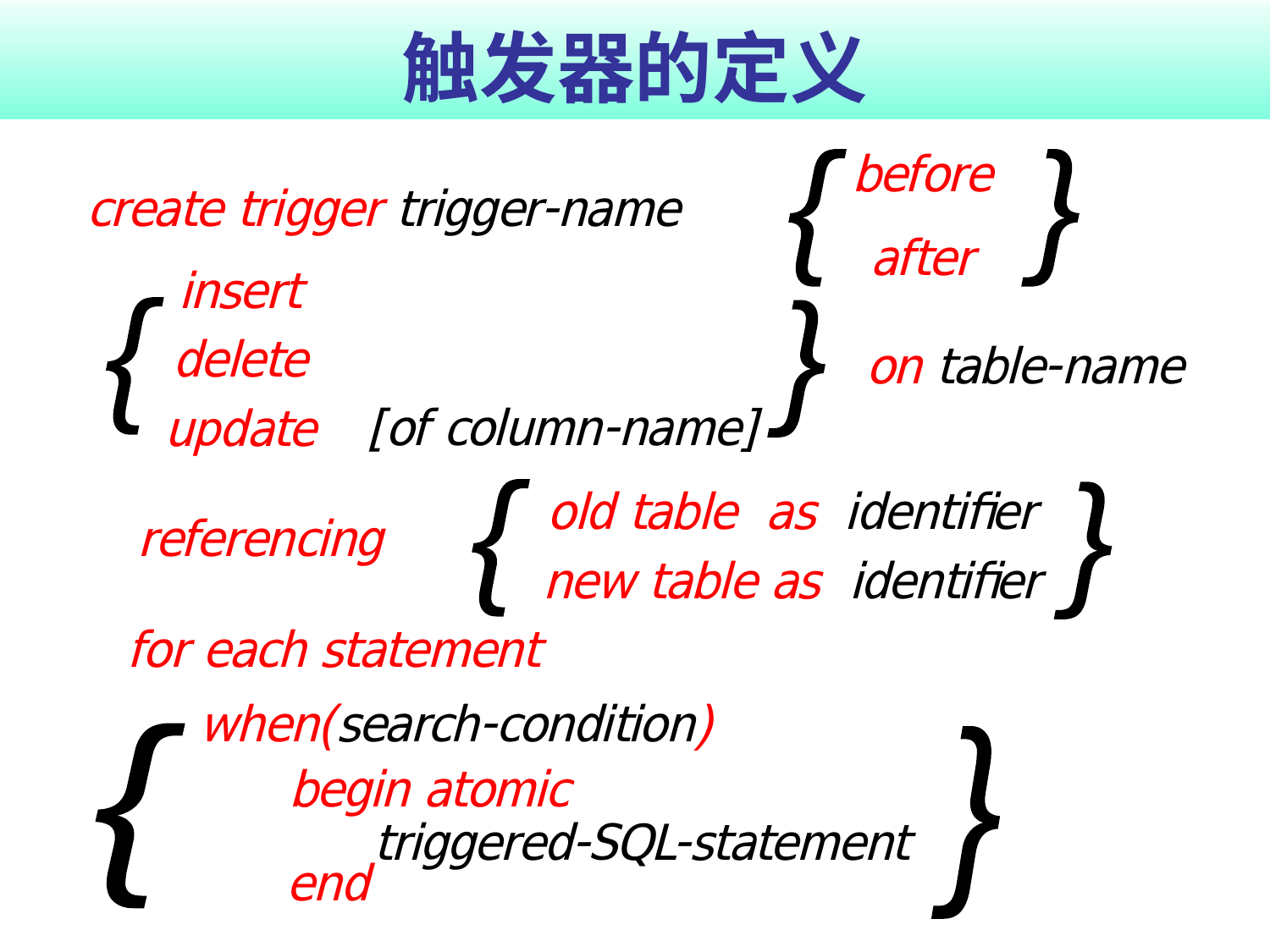

# 触发器的定义
before
after
{
}
create trigger trigger-name
insert
delete
update
{
}
on table-name
[of column-name]
old row  as  identifier
new row  as  identifier
{
}
referencing
for each row
when(search-condition)
{
}
begin atomic
triggered-SQL-statement
end

old table  as  identifier
new table as  identifier
{
}
referencing
for each statement